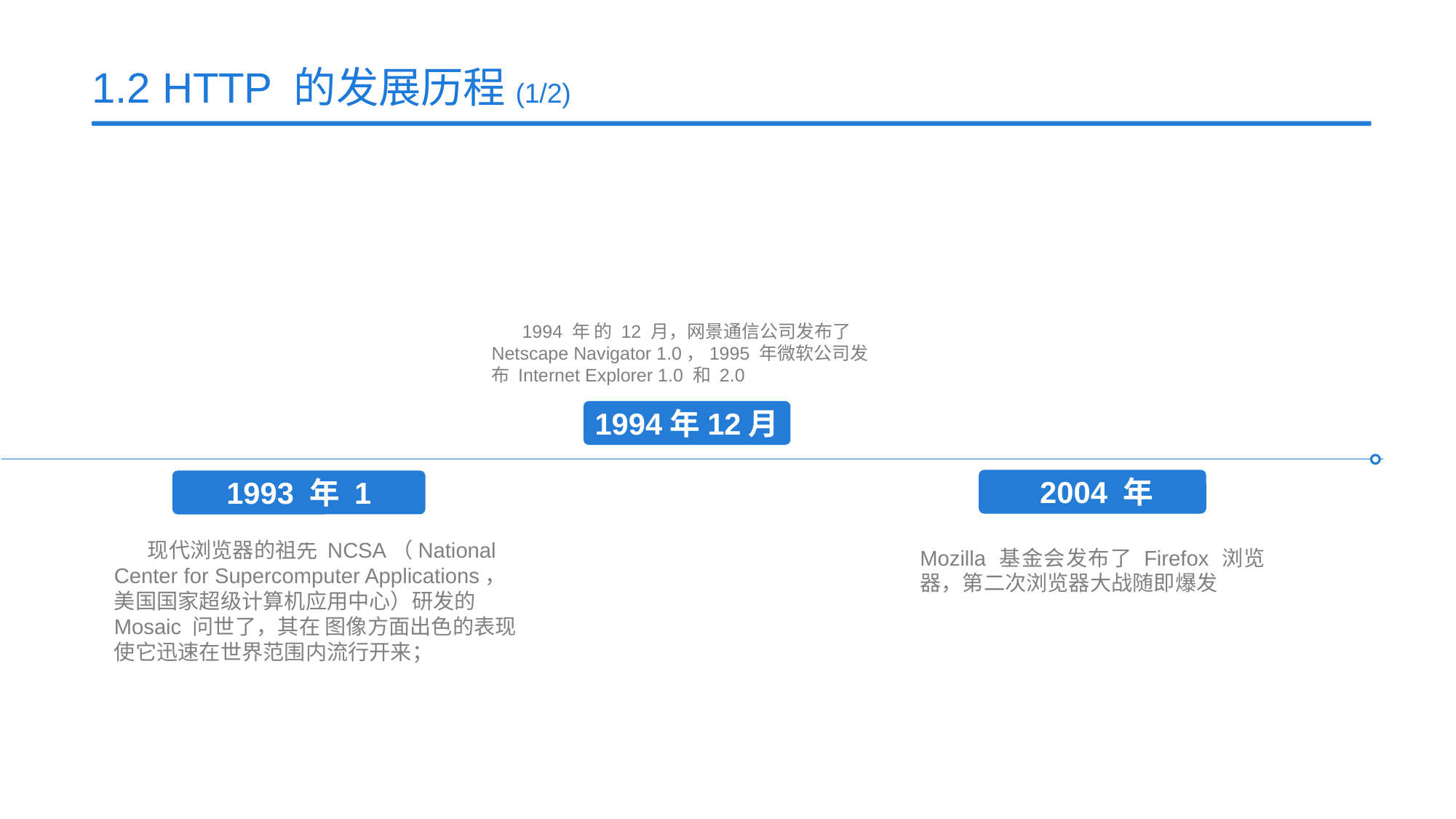

1.2 HTTP 的发展历程(1/2)
      1994 年 的 12 月，网景通信公司发布了 Netscape Navigator 1.0，1995 年微软公司发布 Internet Explorer 1.0 和 2.0
1994年12月

 2004 年

1993 年 1 月

      现代浏览器的祖先 NCSA（National Center for Supercomputer Applications，美国国家超级计算机应用中心）研发的 Mosaic 问世了，其在 图像方面出色的表现使它迅速在世界范围内流行开来；
Mozilla 基金会发布了 Firefox 浏览器，第二次浏览器大战随即爆发
7